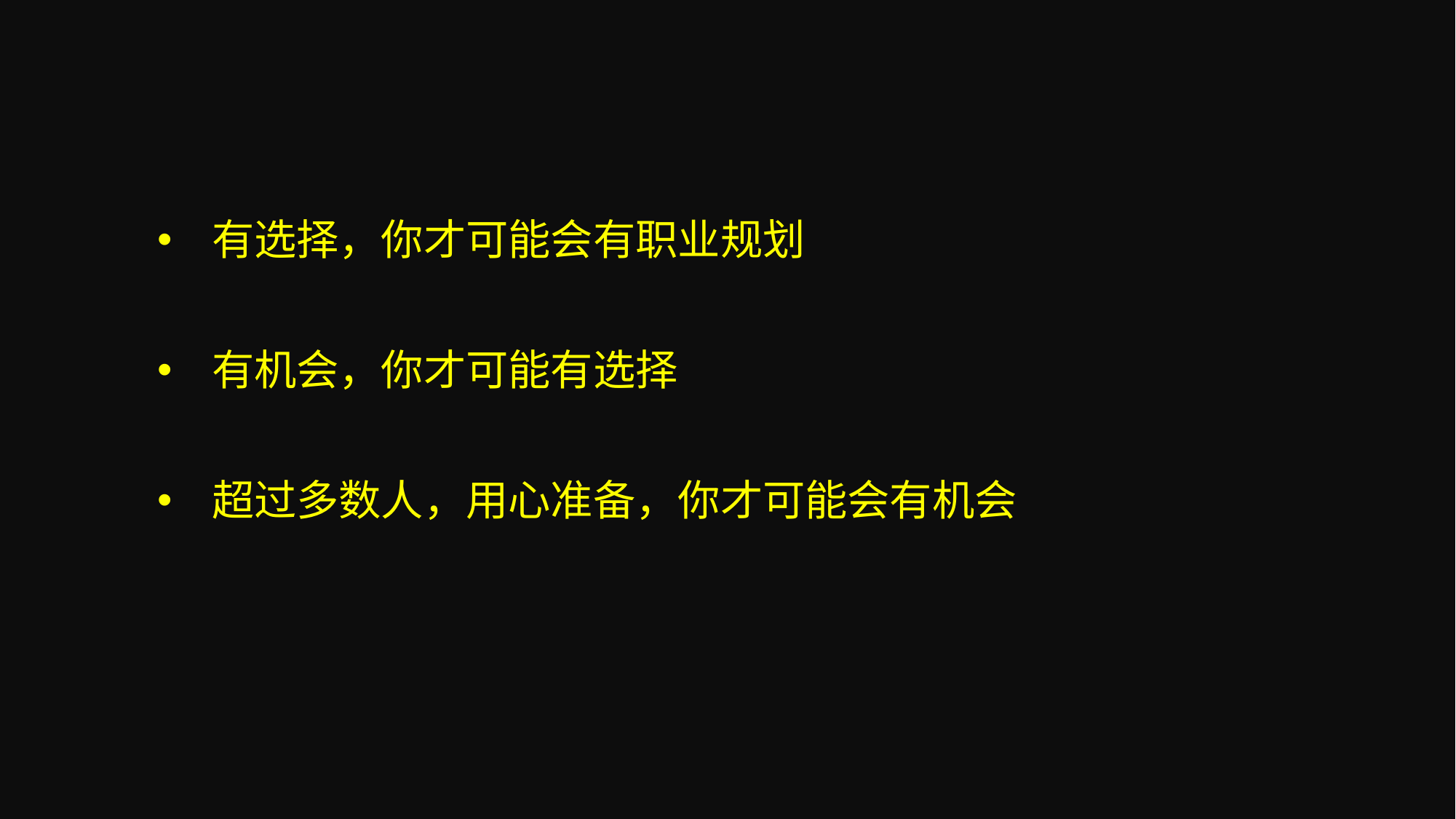

有选择，你才可能会有职业规划
有机会，你才可能有选择
超过多数人，用心准备，你才可能会有机会